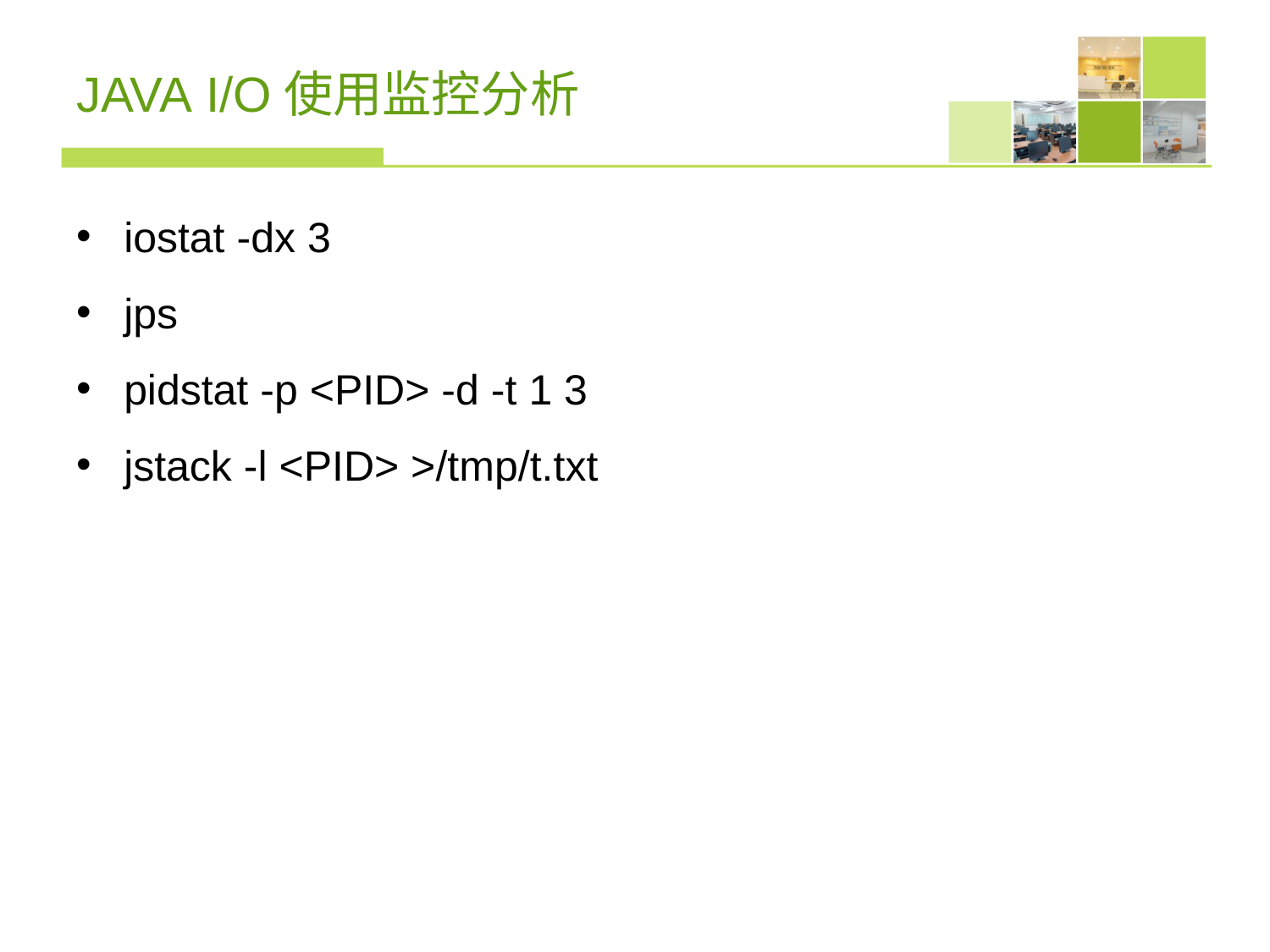

# JAVA I/O使用监控分析
iostat -dx 3
jps
pidstat -p <PID> -d -t 1 3
jstack -l <PID> >/tmp/t.txt